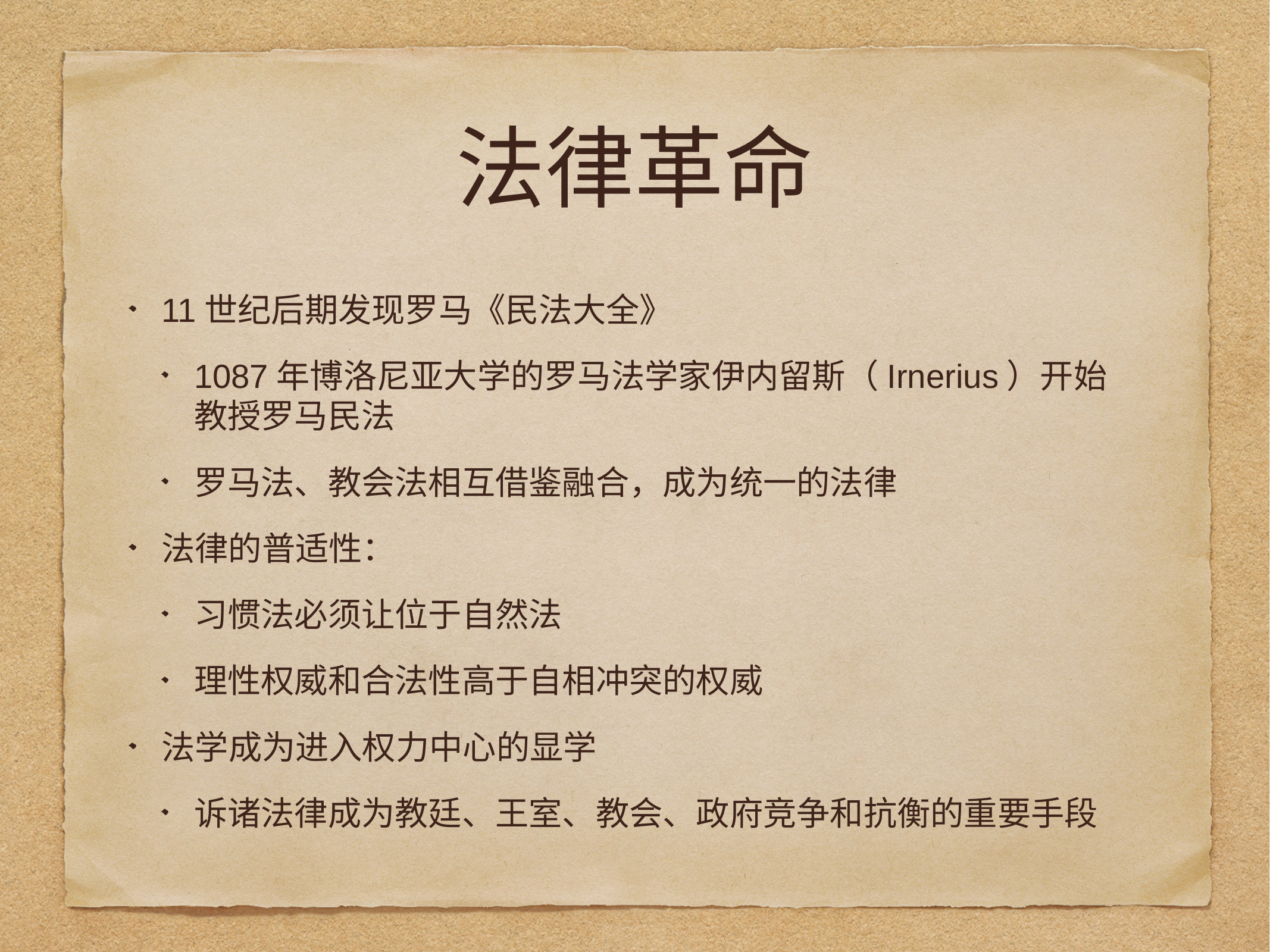

# 法律革命
11世纪后期发现罗马《民法大全》
1087年博洛尼亚大学的罗马法学家伊内留斯（Irnerius）开始教授罗马民法
罗马法、教会法相互借鉴融合，成为统一的法律
法律的普适性：
习惯法必须让位于自然法
理性权威和合法性高于自相冲突的权威
法学成为进入权力中心的显学
诉诸法律成为教廷、王室、教会、政府竞争和抗衡的重要手段